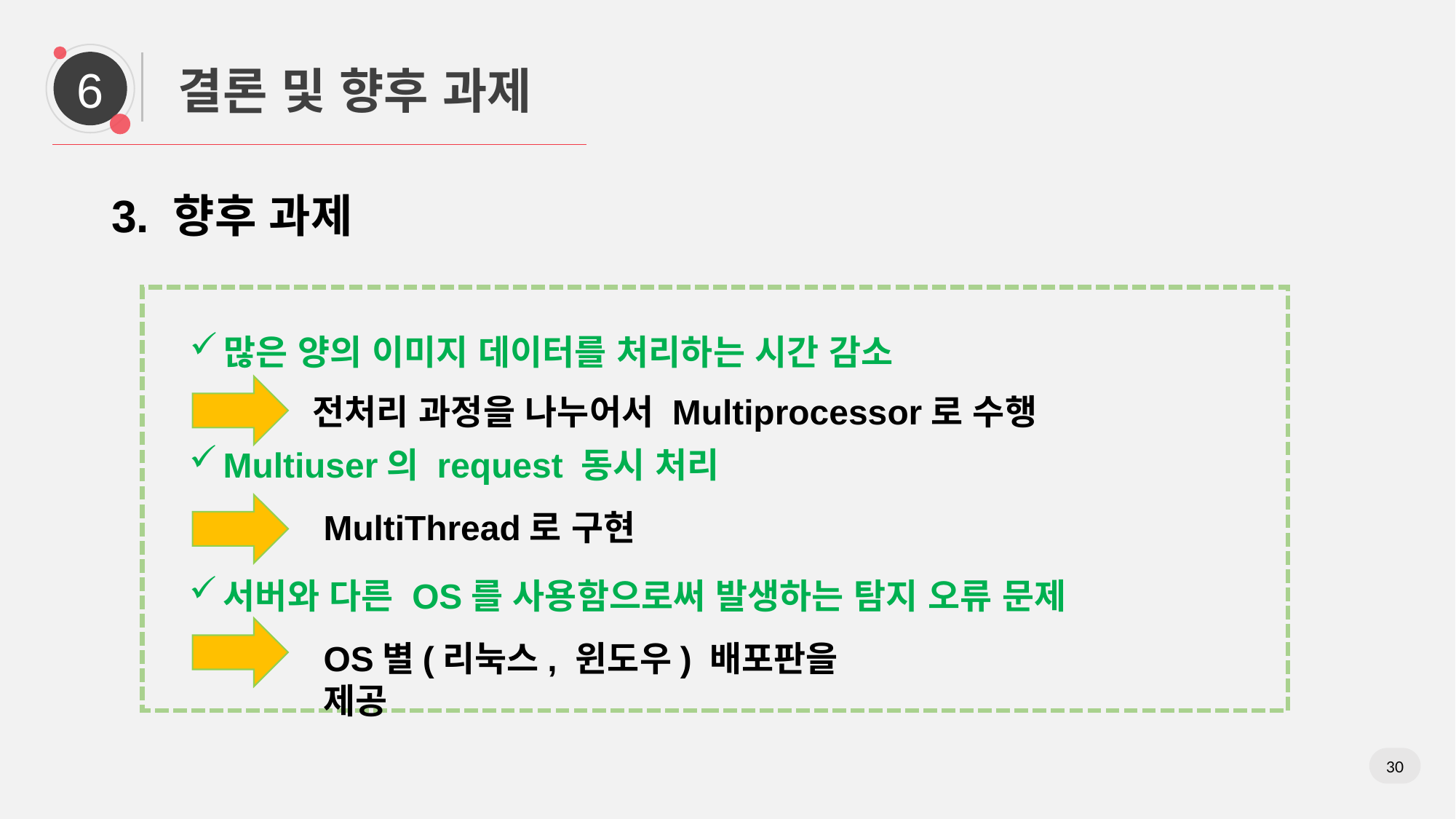

6

결론 및 향후 과제
3. 향후 과제

많은 양의 이미지 데이터를 처리하는 시간 감소

전처리 과정을 나누어서 Multiprocessor로 수행
Multiuser의 request 동시 처리

MultiThread로 구현
서버와 다른 OS를 사용함으로써 발생하는 탐지 오류 문제

OS별(리눅스, 윈도우) 배포판을 제공
30